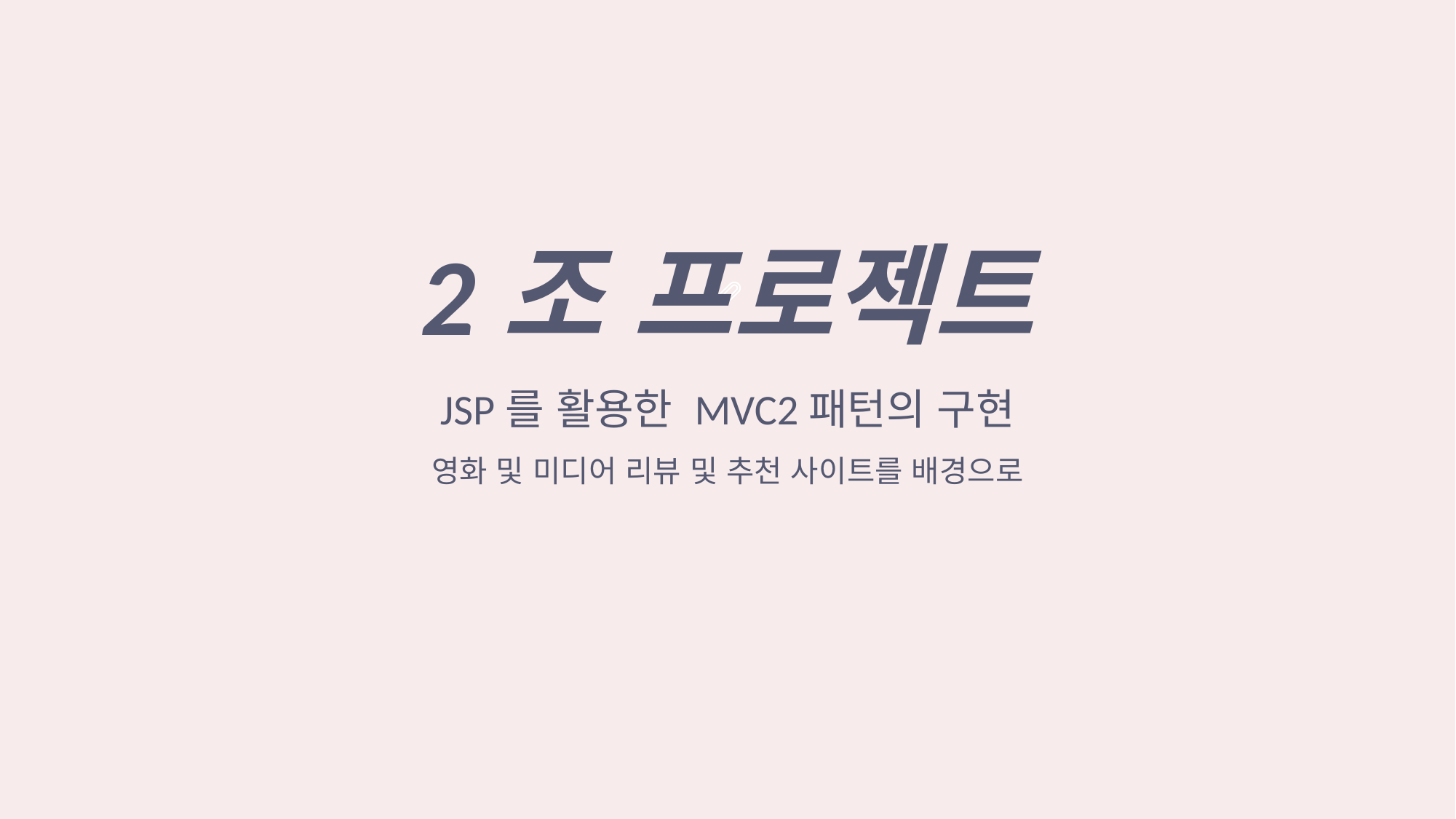

2조 프로젝트
JSP를 활용한 MVC2패턴의 구현
영화 및 미디어 리뷰 및 추천 사이트를 배경으로